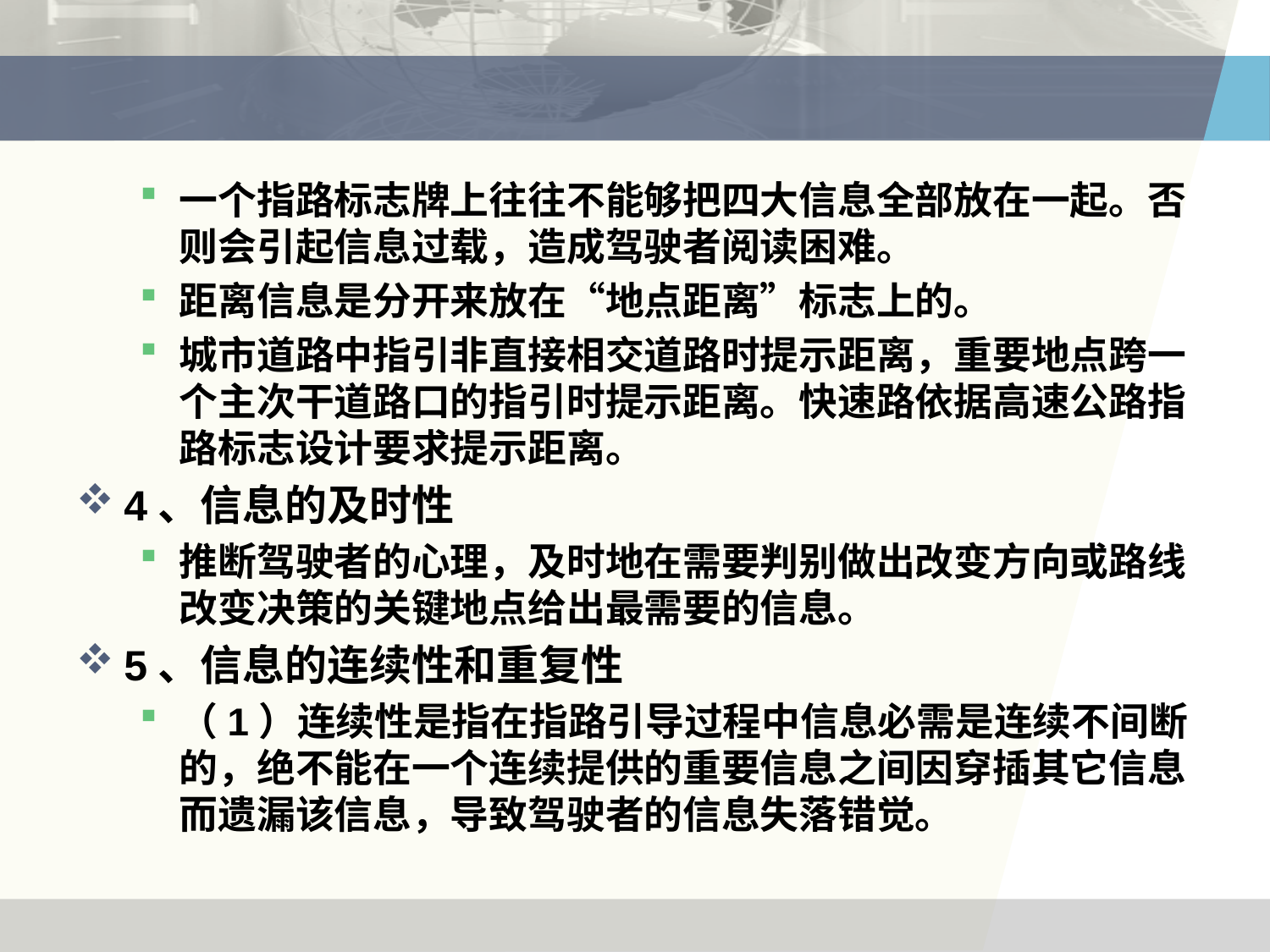

#
一个指路标志牌上往往不能够把四大信息全部放在一起。否则会引起信息过载，造成驾驶者阅读困难。
距离信息是分开来放在“地点距离”标志上的。
城市道路中指引非直接相交道路时提示距离，重要地点跨一个主次干道路口的指引时提示距离。快速路依据高速公路指路标志设计要求提示距离。
4、信息的及时性
推断驾驶者的心理，及时地在需要判别做出改变方向或路线改变决策的关键地点给出最需要的信息。
5、信息的连续性和重复性
（1）连续性是指在指路引导过程中信息必需是连续不间断的，绝不能在一个连续提供的重要信息之间因穿插其它信息而遗漏该信息，导致驾驶者的信息失落错觉。